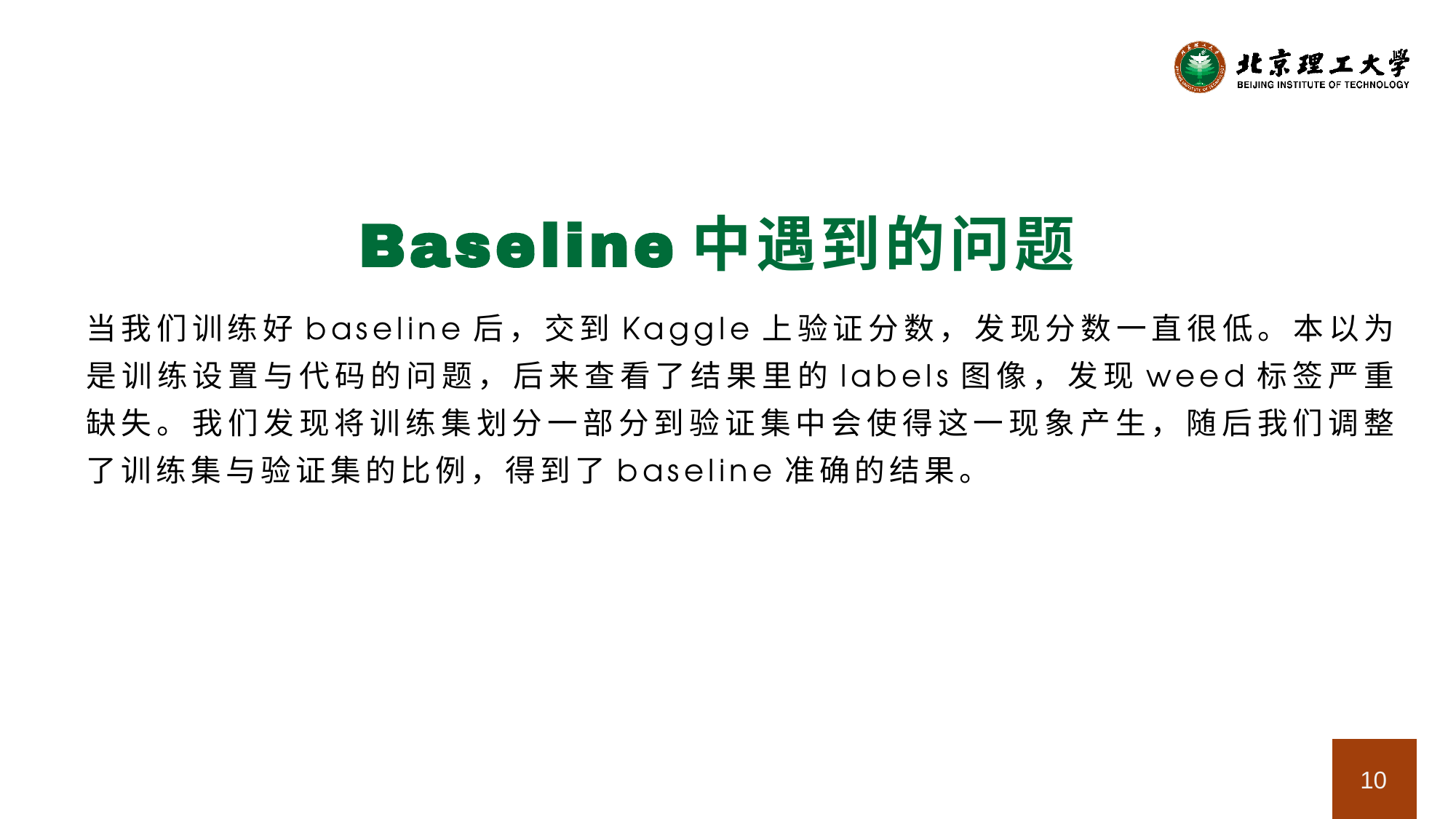

Baseline中遇到的问题
当我们训练好baseline后，交到Kaggle上验证分数，发现分数一直很低。本以为是训练设置与代码的问题，后来查看了结果里的labels图像，发现weed标签严重缺失。我们发现将训练集划分一部分到验证集中会使得这一现象产生，随后我们调整了训练集与验证集的比例，得到了baseline准确的结果。